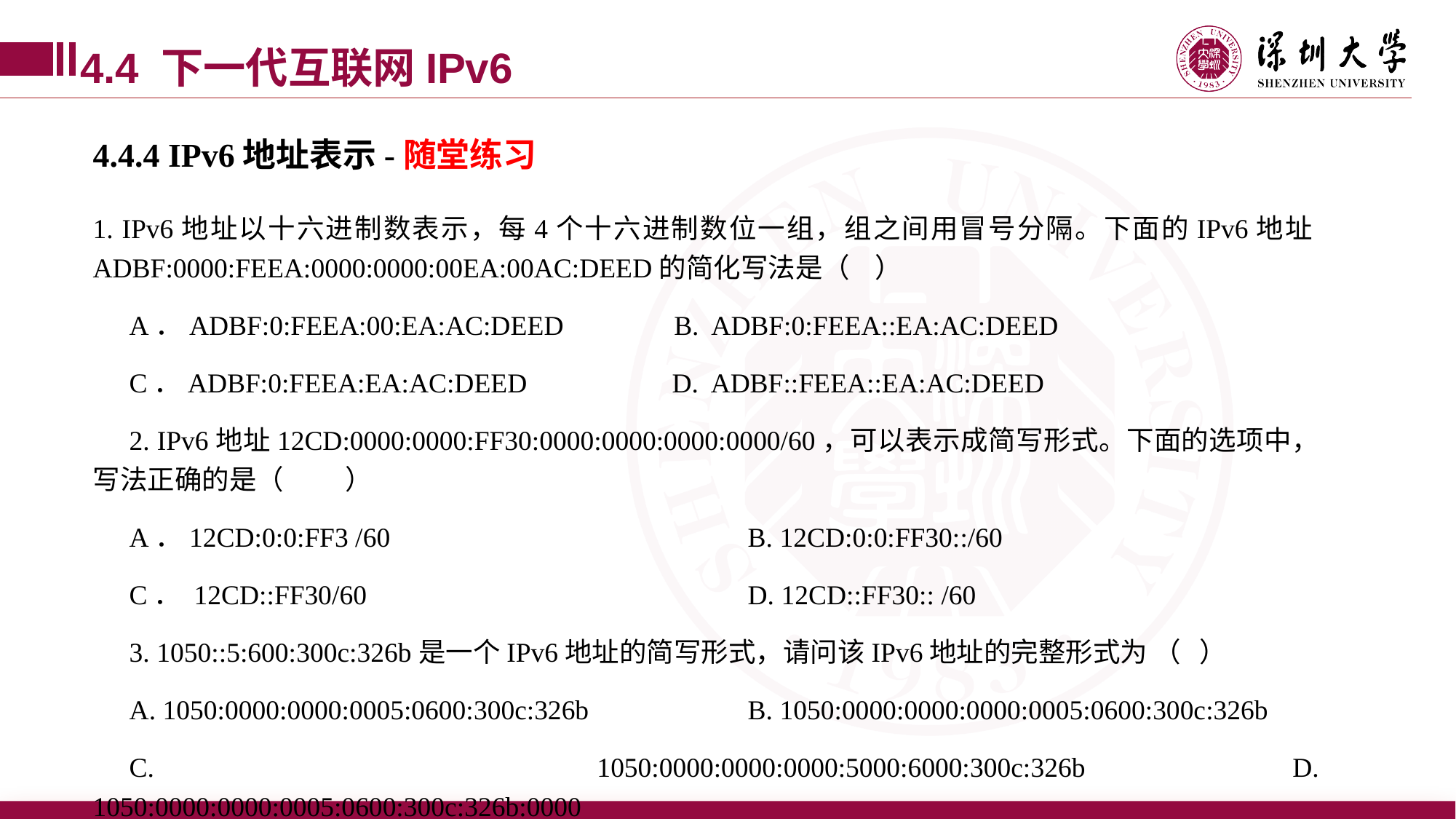

4.4 下一代互联网IPv6

4.4.4 IPv6地址表示-随堂练习
1. IPv6地址以十六进制数表示，每4个十六进制数位一组，组之间用冒号分隔。下面的IPv6地址ADBF:0000:FEEA:0000:0000:00EA:00AC:DEED的简化写法是（    ）
A．ADBF:0:FEEA:00:EA:AC:DEED                B.  ADBF:0:FEEA::EA:AC:DEED
C．ADBF:0:FEEA:EA:AC:DEED                     D.  ADBF::FEEA::EA:AC:DEED
2. IPv6地址12CD:0000:0000:FF30:0000:0000:0000:0000/60，可以表示成简写形式。下面的选项中，写法正确的是（          ）
A．12CD:0:0:FF3 /60          			B. 12CD:0:0:FF30::/60
C． 12CD::FF30/60            			D. 12CD::FF30:: /60
3. 1050::5:600:300c:326b是一个IPv6地址的简写形式，请问该IPv6地址的完整形式为 （   ）
A. 1050:0000:0000:0005:0600:300c:326b		B. 1050:0000:0000:0000:0005:0600:300c:326b
C. 1050:0000:0000:0000:5000:6000:300c:326b		D. 1050:0000:0000:0005:0600:300c:326b:0000